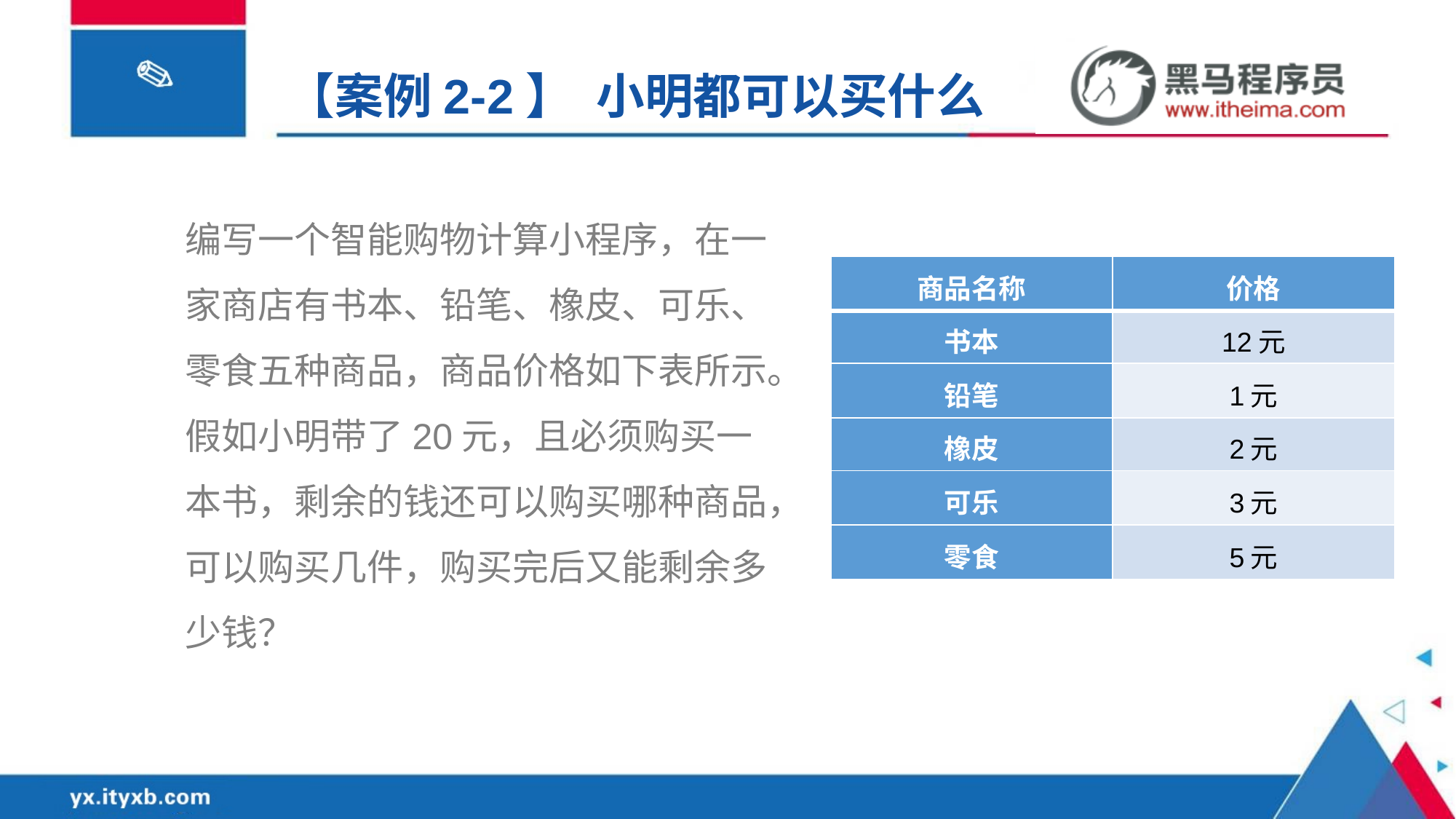

【案例2-2】  小明都可以买什么

编写一个智能购物计算小程序，在一家商店有书本、铅笔、橡皮、可乐、零食五种商品，商品价格如下表所示。假如小明带了20元，且必须购买一本书，剩余的钱还可以购买哪种商品，可以购买几件，购买完后又能剩余多少钱？
| 商品名称 | 价格 |
| --- | --- |
| 书本 | 12元 |
| 铅笔 | 1元 |
| 橡皮 | 2元 |
| 可乐 | 3元 |
| 零食 | 5元 |